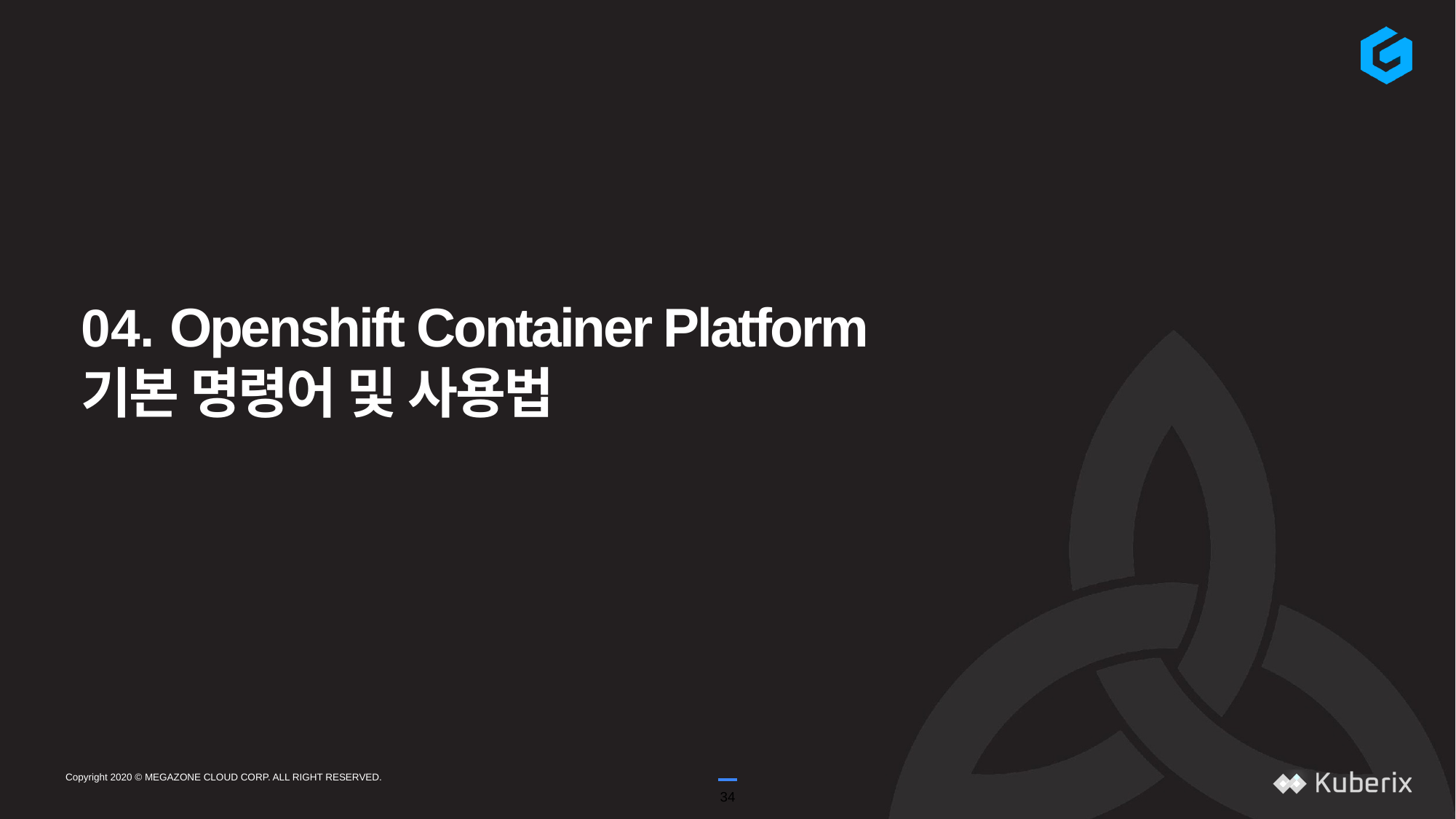

04. Openshift Container Platform
기본 명령어 및 사용법